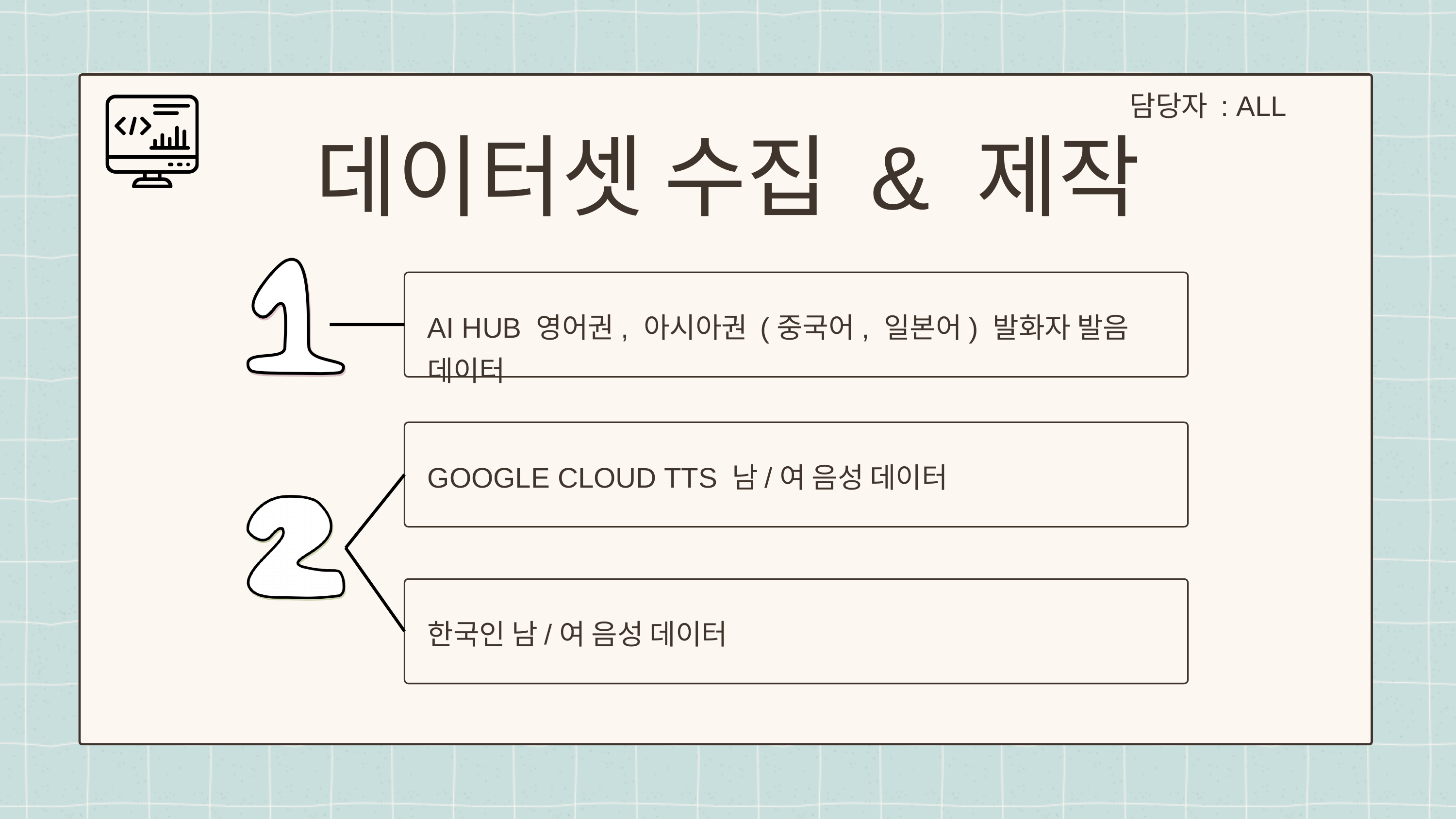

담당자 : ALL

데이터셋 수집 & 제작

AI HUB 영어권, 아시아권 (중국어, 일본어) 발화자 발음 데이터

GOOGLE CLOUD TTS 남/여 음성 데이터

한국인 남/여 음성 데이터